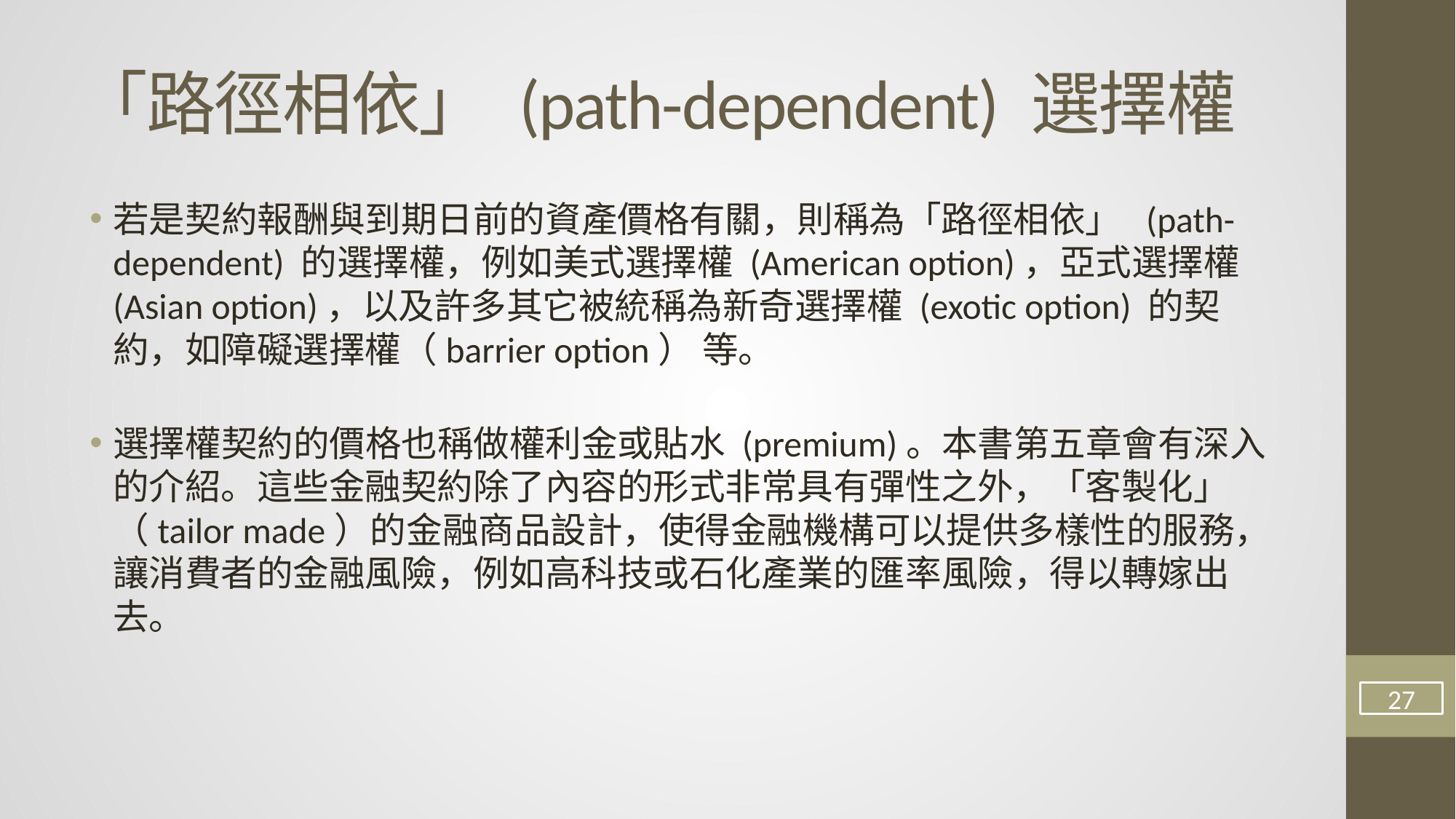

# 「路徑相依」 (path-dependent) 選擇權
若是契約報酬與到期日前的資產價格有關，則稱為「路徑相依」  (path-dependent) 的選擇權，例如美式選擇權 (American option)，亞式選擇權 (Asian option)，以及許多其它被統稱為新奇選擇權 (exotic option) 的契約，如障礙選擇權（barrier option） 等。

選擇權契約的價格也稱做權利金或貼水 (premium)。本書第五章會有深入的介紹。這些金融契約除了內容的形式非常具有彈性之外，「客製化」（tailor made）的金融商品設計，使得金融機構可以提供多樣性的服務，讓消費者的金融風險，例如高科技或石化產業的匯率風險，得以轉嫁出去。
27